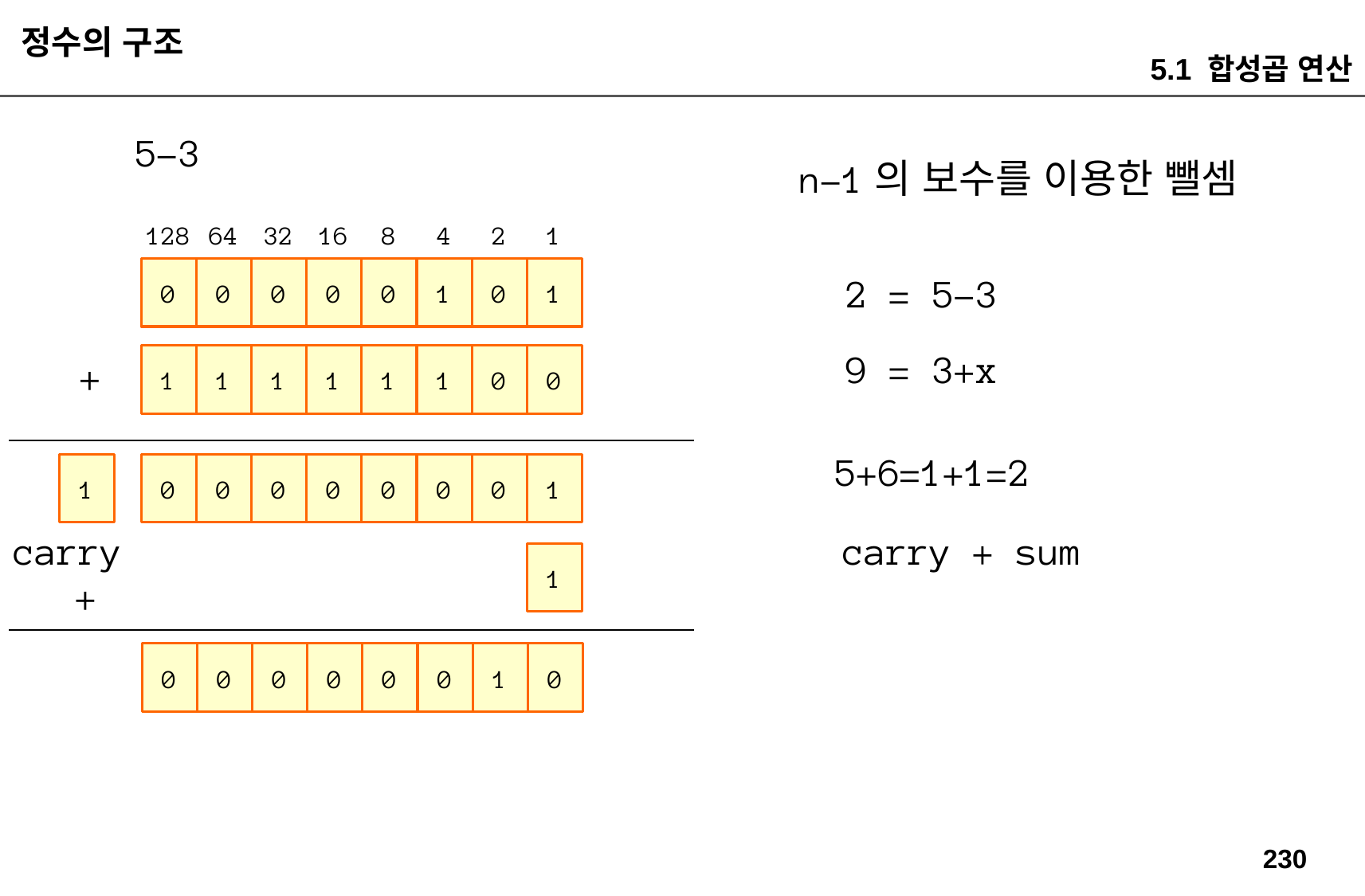

정수의 구조
5.1 합성곱 연산
5-3
n-1의 보수를 이용한 뺄셈
128
64
32
16
8
4
2
1
0
0
0
0
0
1
0
1
2 = 5-3
9 = 3+x
+
1
1
1
1
1
1
0
0
5+6=1+1=2
1
0
0
0
0
0
0
0
1
carry
carry + sum
1
+
0
0
0
0
0
0
1
0